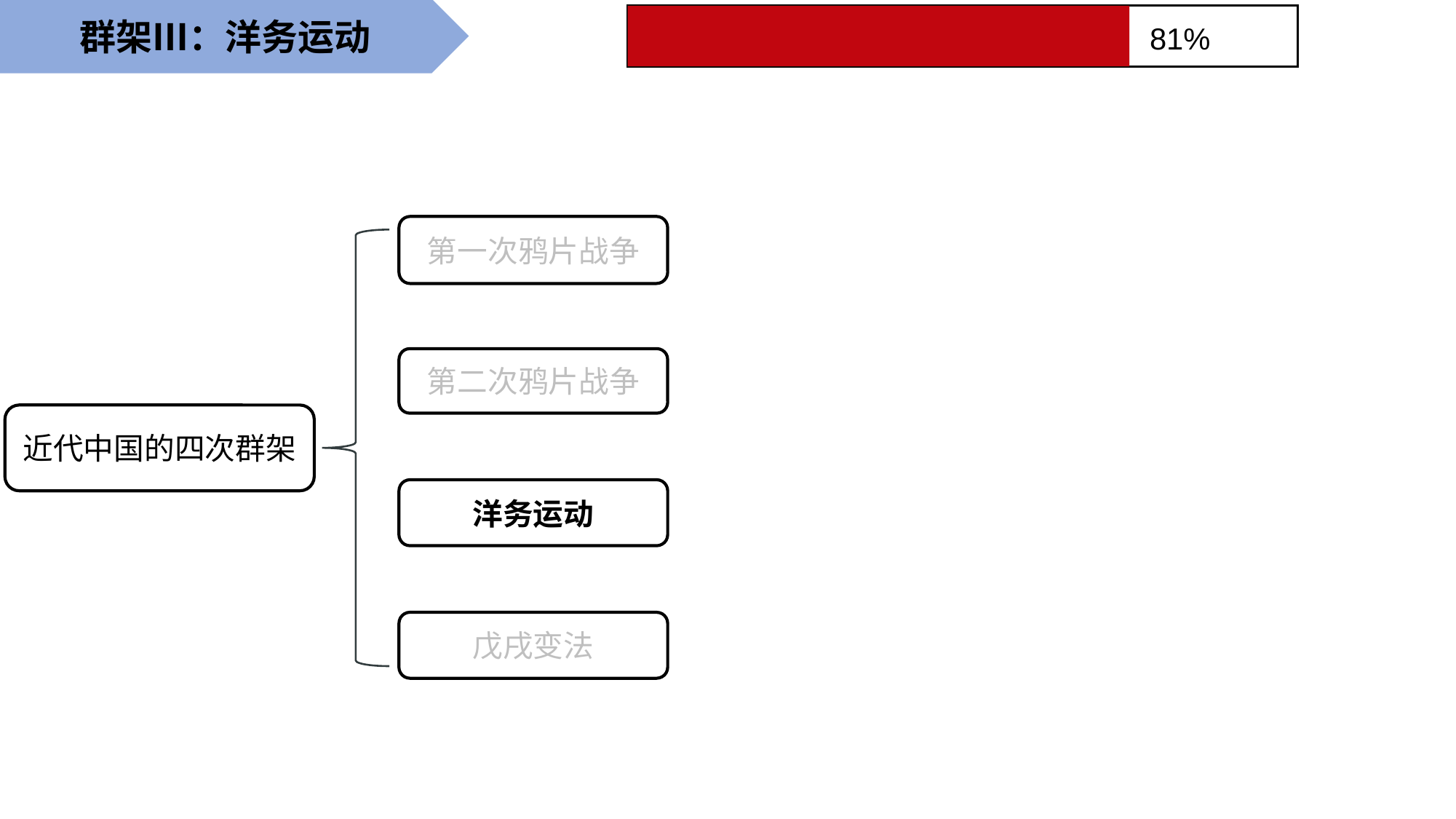

群架Ⅲ：洋务运动

81%
第一次鸦片战争

第二次鸦片战争
近代中国的四次群架
洋务运动
戊戌变法